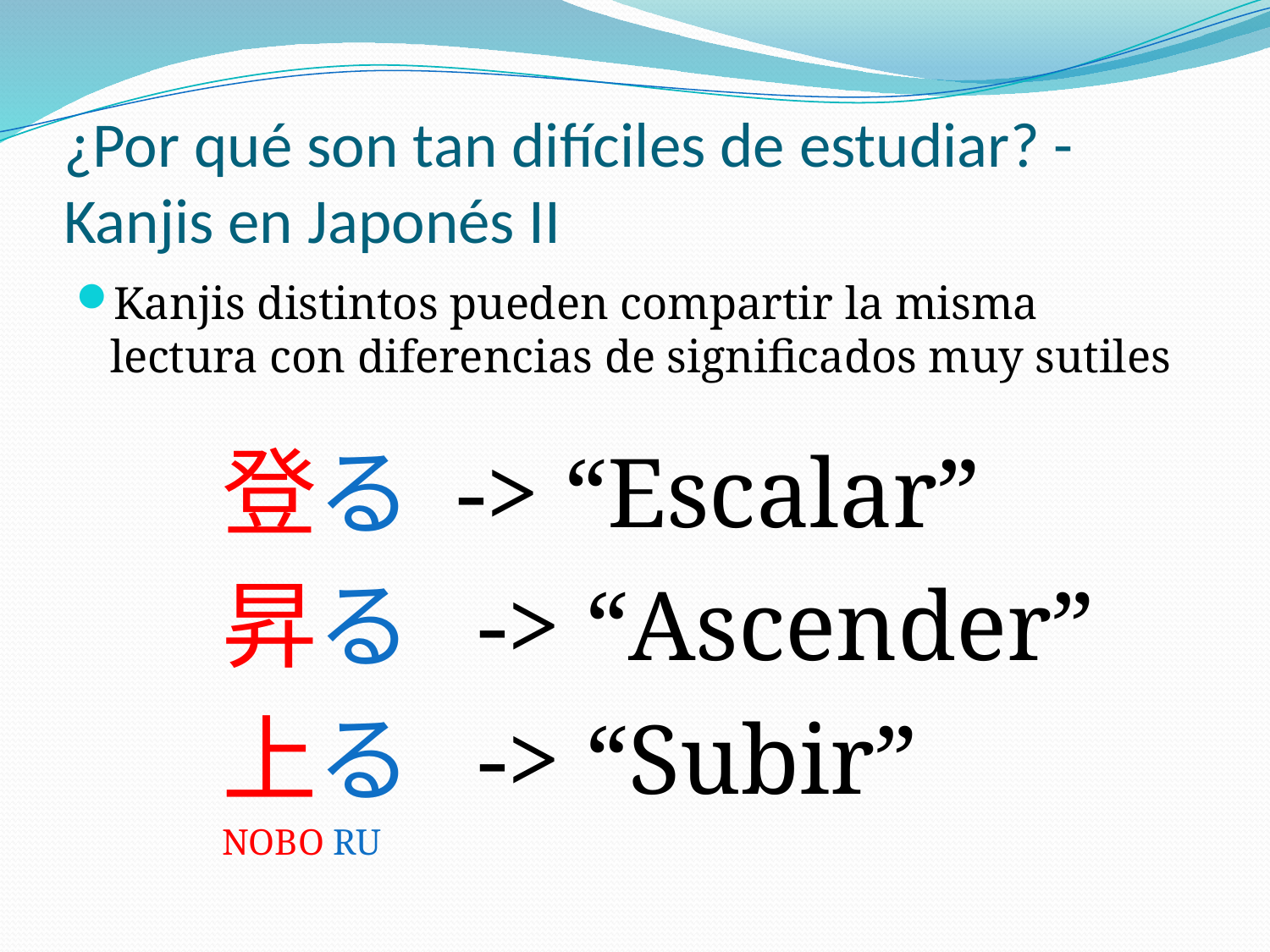

# ¿Por qué son tan difíciles de estudiar? - Kanjis en Japonés II
Kanjis distintos pueden compartir la misma lectura con diferencias de significados muy sutiles
登る -> “Escalar”
昇る  -> “Ascender”
上る  -> “Subir”
NOBO RU